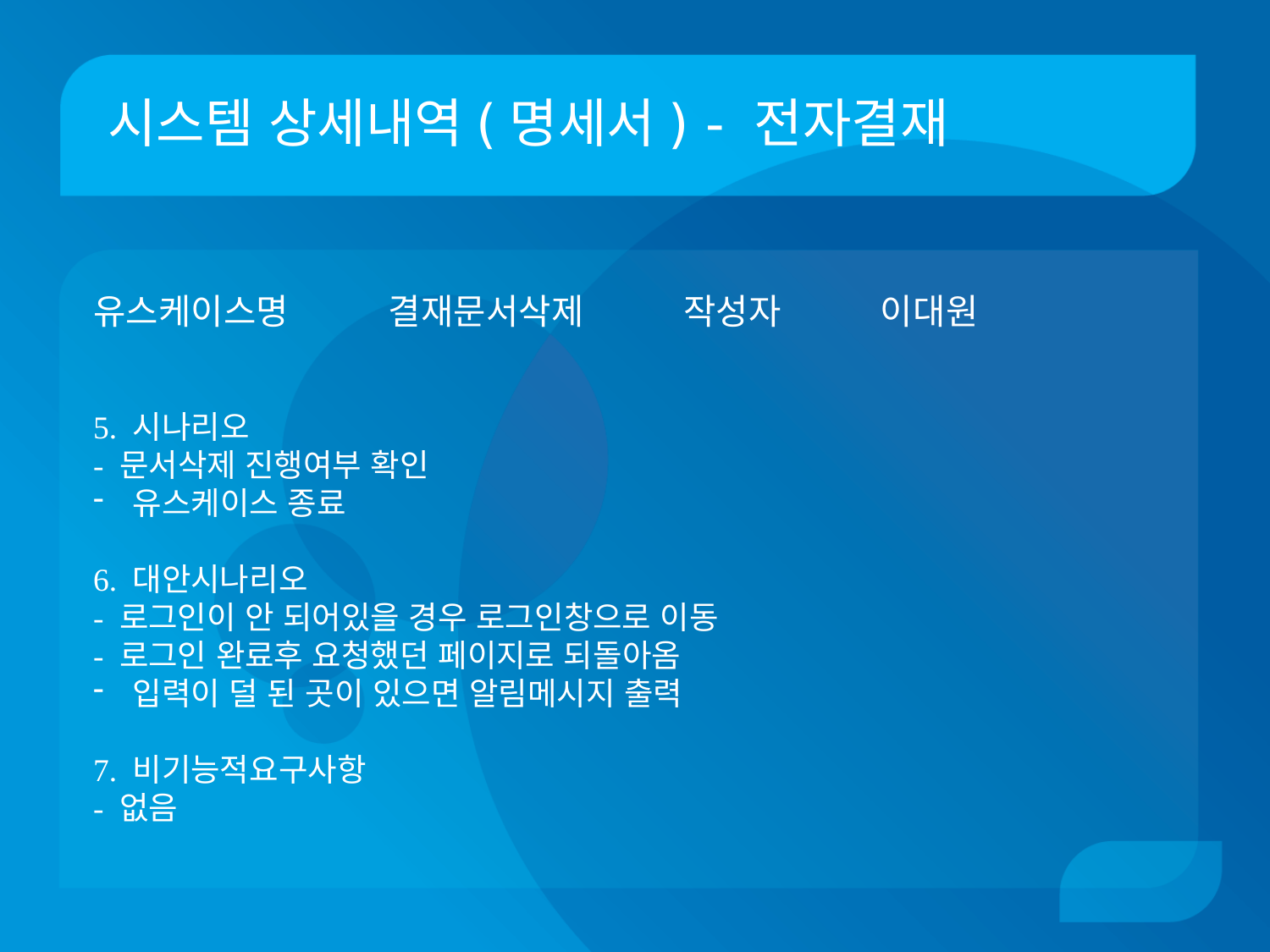

# 시스템 상세내역(명세서) - 전자결재
유스케이스명          결재문서삭제          작성자          이대원
5. 시나리오
- 문서삭제 진행여부 확인
유스케이스 종료

6. 대안시나리오
- 로그인이 안 되어있을 경우 로그인창으로 이동
- 로그인 완료후 요청했던 페이지로 되돌아옴
입력이 덜 된 곳이 있으면 알림메시지 출력

7. 비기능적요구사항
- 없음